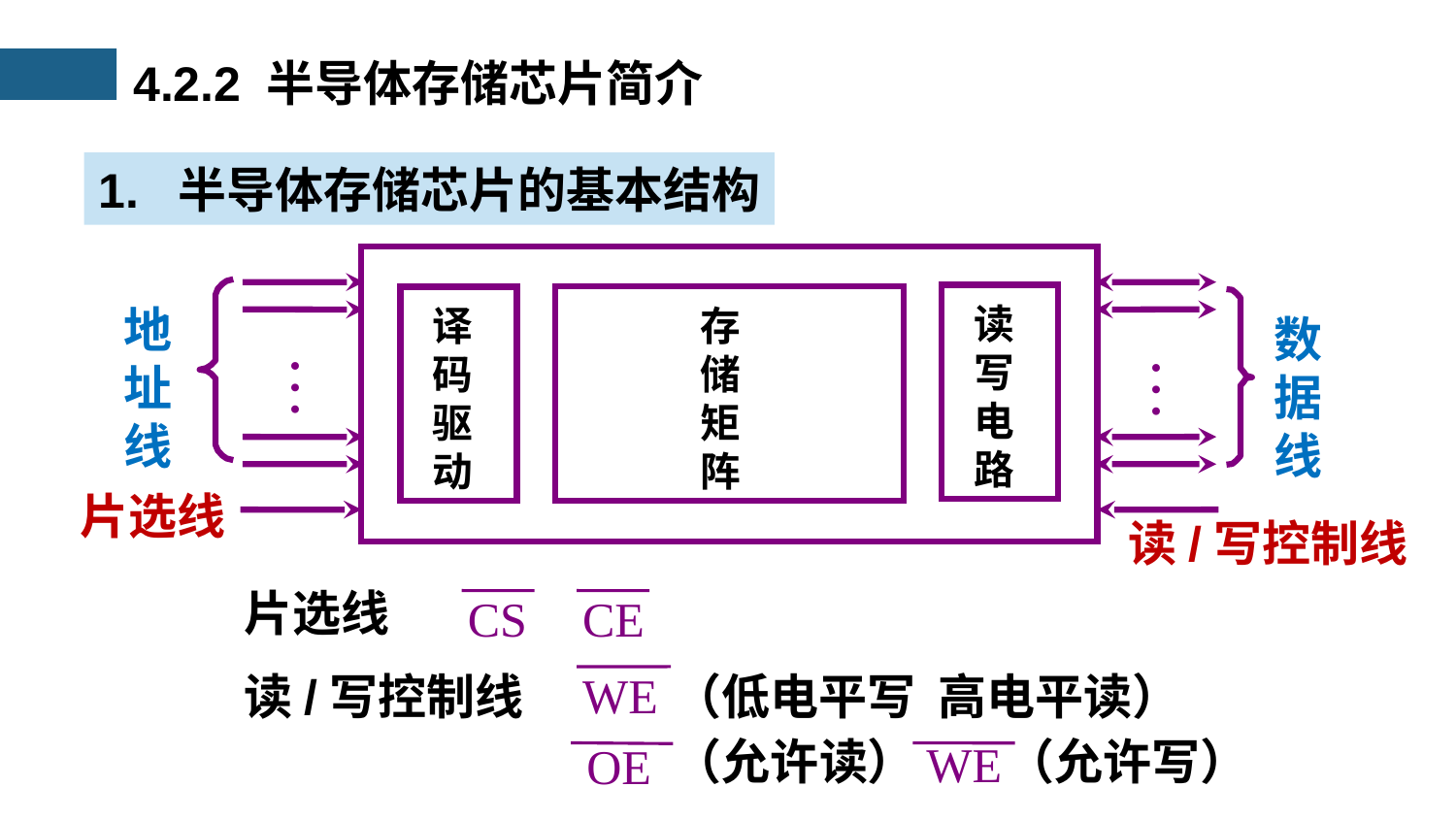

4.2.2 半导体存储芯片简介
1.  半导体存储芯片的基本结构

读
写
电
路
存
储
矩
阵
译
码
驱
动

地
址
线

…

数
据
线

…

片选线

读/写控制线

片选线
CS

CE

WE

读/写控制线
（低电平写  高电平读）

WE

OE
（允许读）
（允许写）